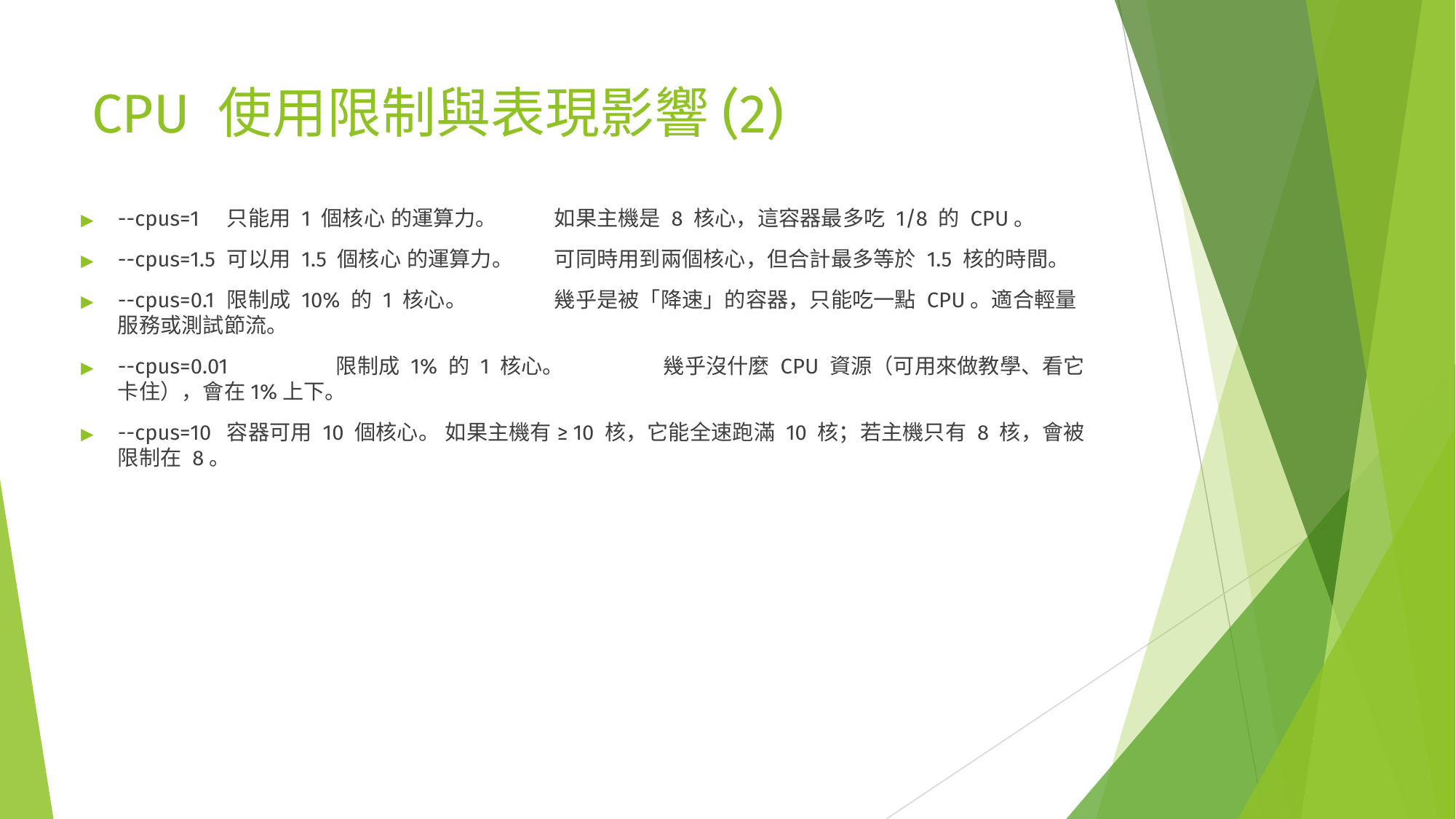

# CPU 使用限制與表現影響(2)
--cpus=1	只能用 1 個核心 的運算力。	如果主機是 8 核心，這容器最多吃 1/8 的 CPU。
--cpus=1.5	可以用 1.5 個核心 的運算力。	可同時用到兩個核心，但合計最多等於 1.5 核的時間。
--cpus=0.1	限制成 10% 的 1 核心。	幾乎是被「降速」的容器，只能吃一點 CPU。適合輕量服務或測試節流。
--cpus=0.01	限制成 1% 的 1 核心。	幾乎沒什麼 CPU 資源（可用來做教學、看它卡住），會在1%上下。
--cpus=10	容器可用 10 個核心。	如果主機有 ≥10 核，它能全速跑滿 10 核；若主機只有 8 核，會被限制在 8。